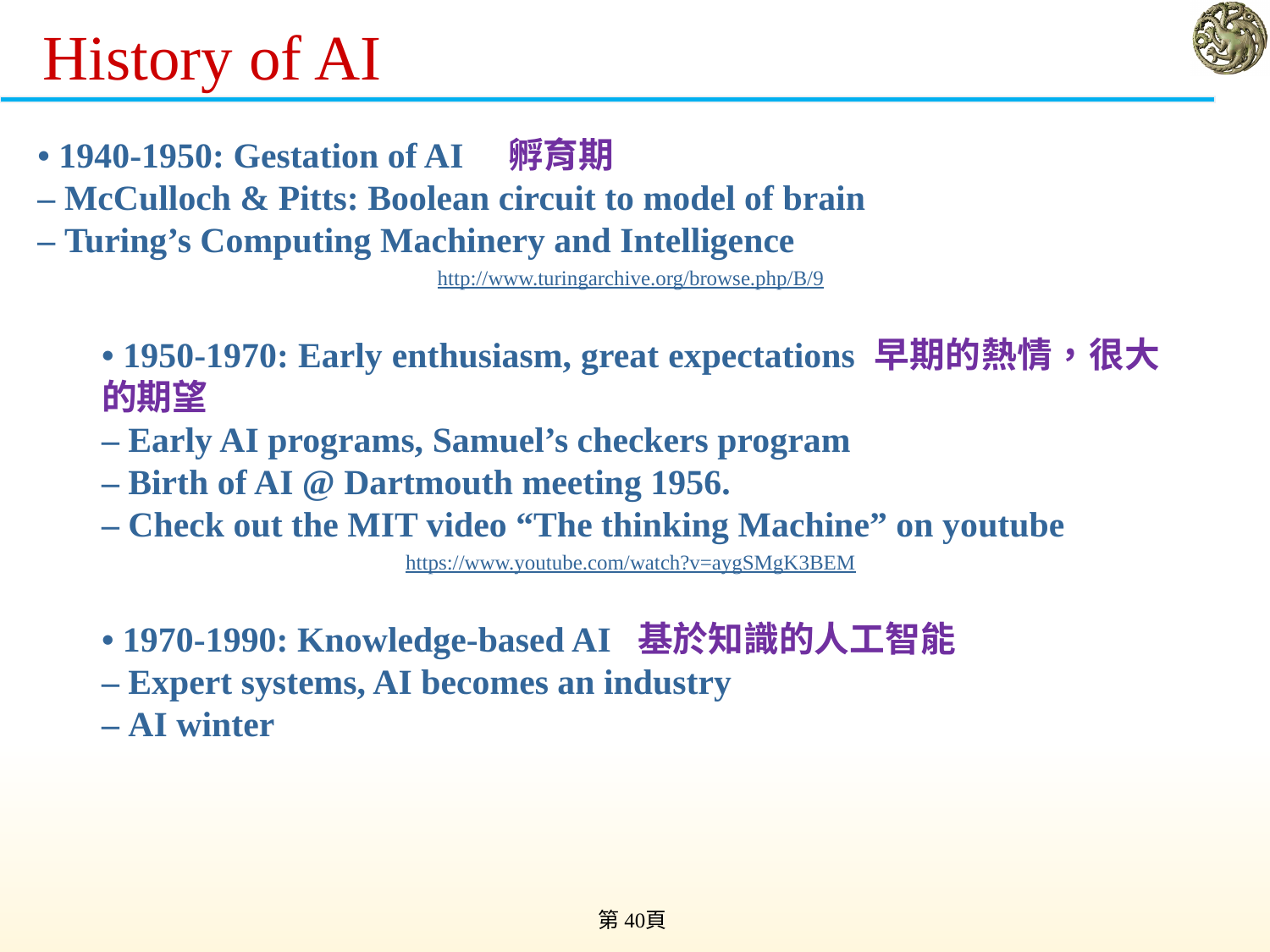

# History of AI
• 1940-1950: Gestation of AI    孵育期
– McCulloch & Pitts: Boolean circuit to model of brain
– Turing’s Computing Machinery and Intelligence
http://www.turingarchive.org/browse.php/B/9

• 1950-1970: Early enthusiasm, great expectations 早期的熱情，很大的期望
– Early AI programs, Samuel’s checkers program
– Birth of AI @ Dartmouth meeting 1956.
– Check out the MIT video “The thinking Machine” on youtube
https://www.youtube.com/watch?v=aygSMgK3BEM

• 1970-1990: Knowledge-based AI  基於知識的人工智能
– Expert systems, AI becomes an industry
– AI winter